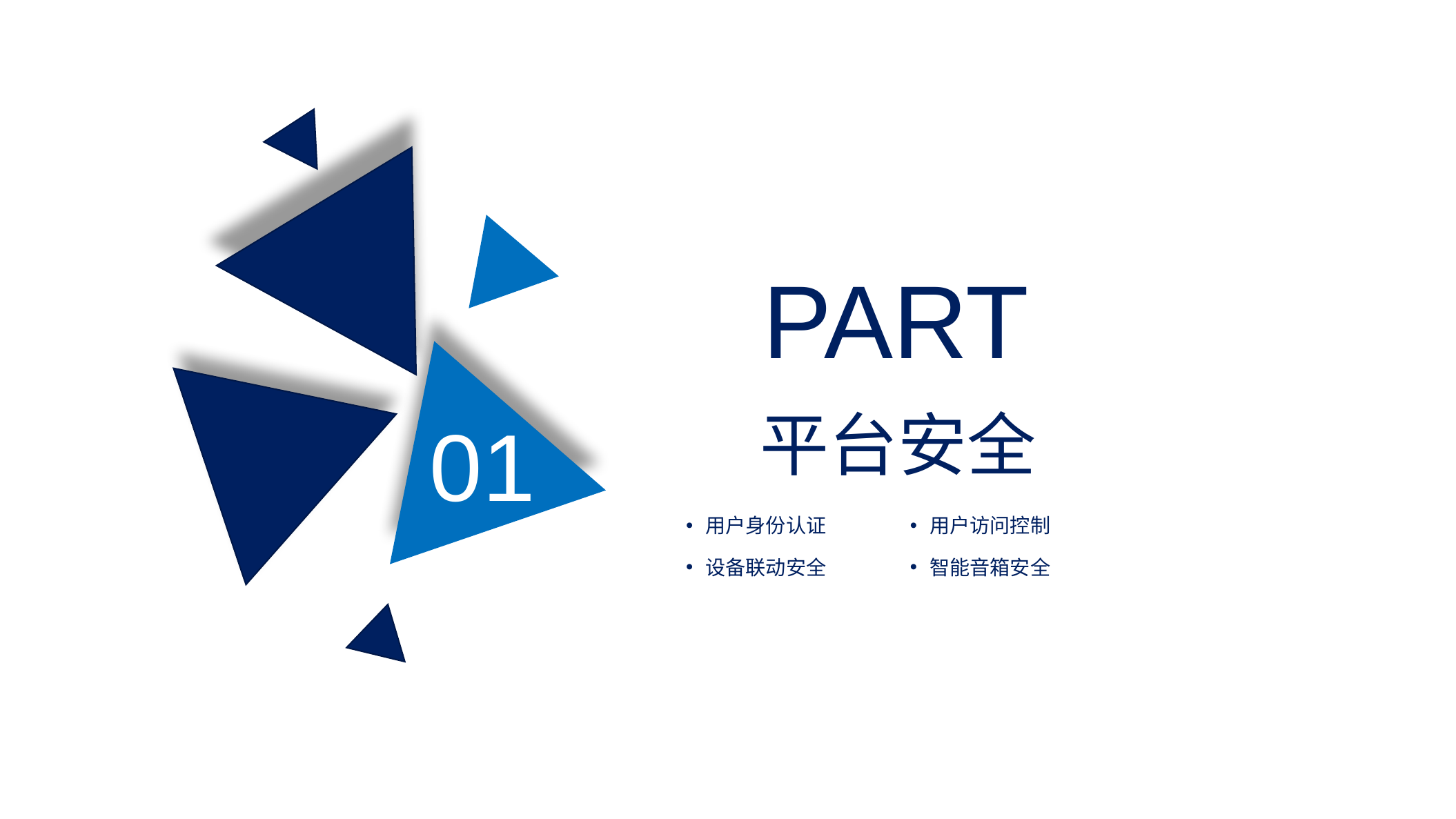

PART

01
平台安全
用户身份认证
用户访问控制
设备联动安全
智能音箱安全